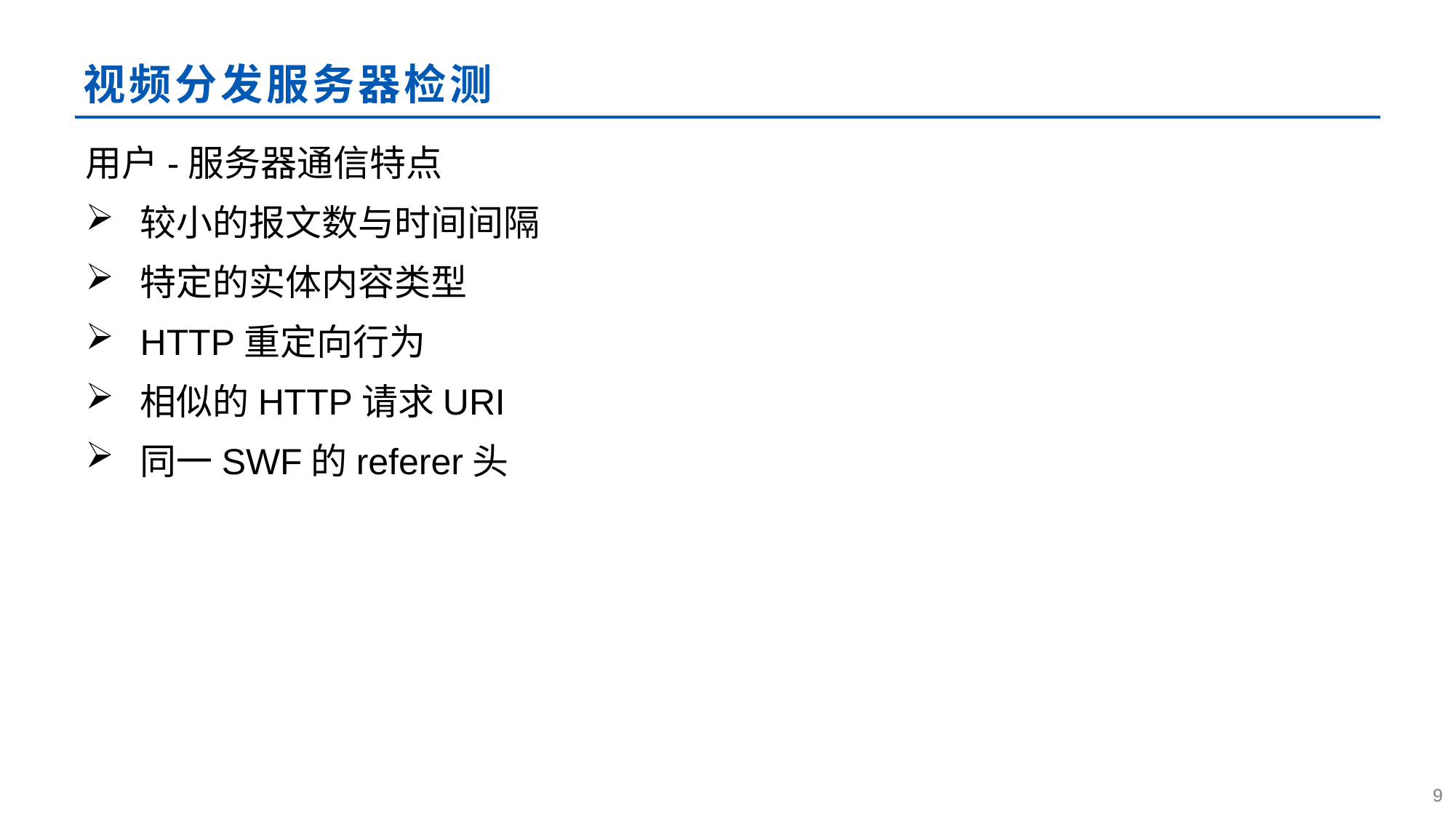

# 视频分发服务器检测
用户-服务器通信特点
较小的报文数与时间间隔
特定的实体内容类型
HTTP重定向行为
相似的HTTP请求URI
同一SWF的referer头

9